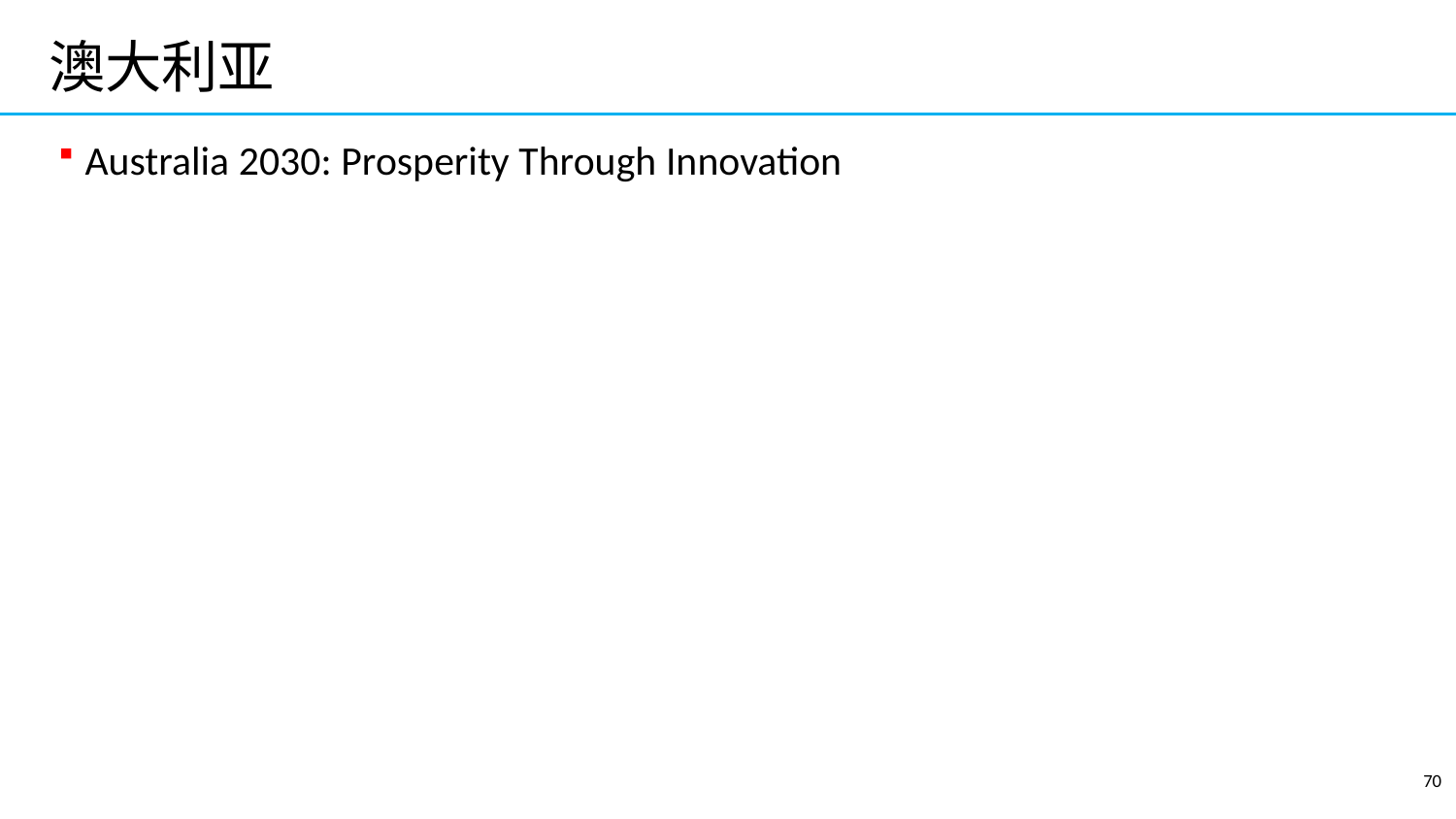

# 澳大利亚

Australia 2030: Prosperity Through Innovation
70